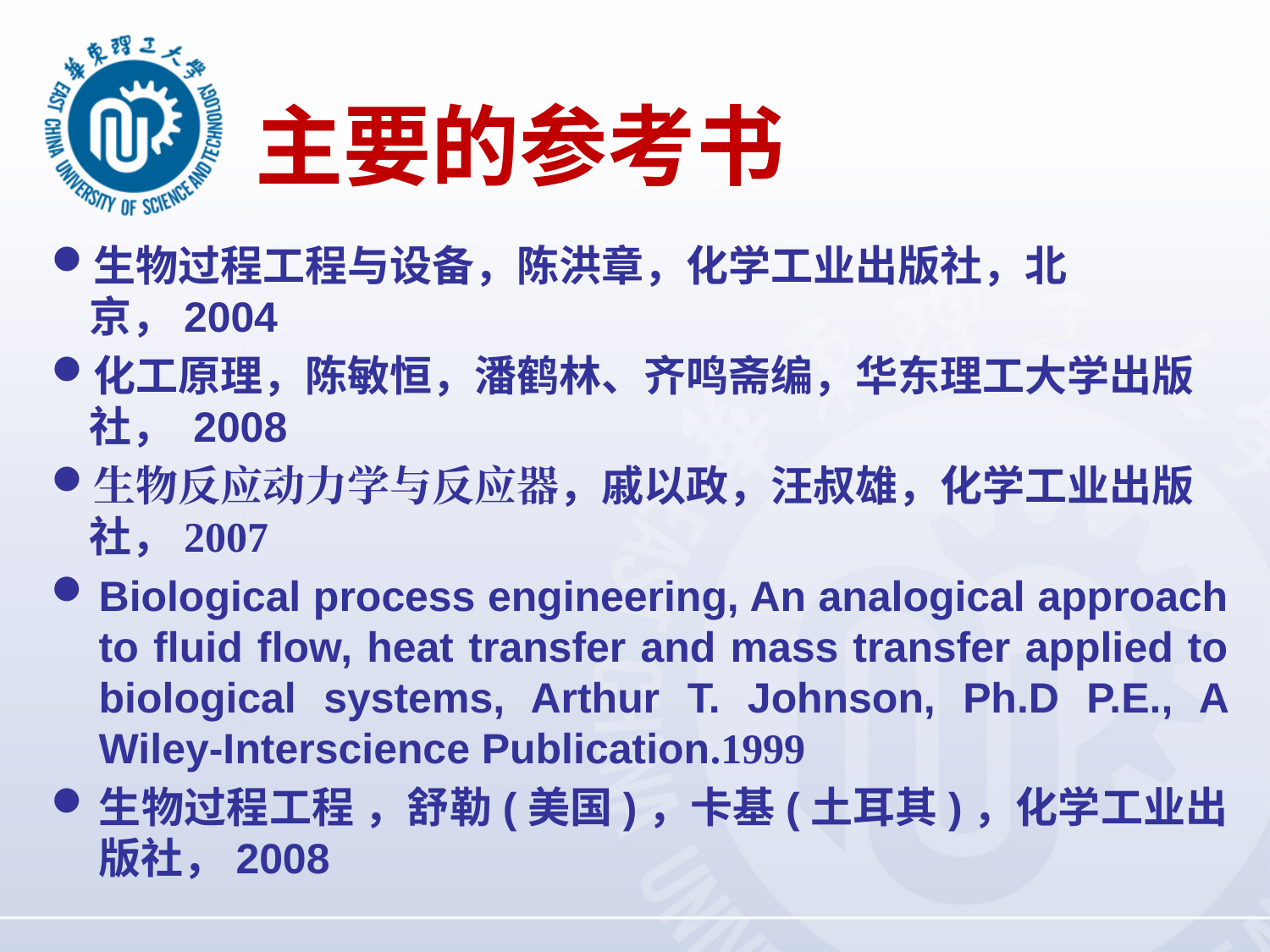

# 主要的参考书
生物过程工程与设备，陈洪章，化学工业出版社，北京，2004
化工原理，陈敏恒，潘鹤林、齐鸣斋编，华东理工大学出版社， 2008
生物反应动力学与反应器，戚以政，汪叔雄，化学工业出版社，2007
Biological process engineering, An analogical approach to fluid flow, heat transfer and mass transfer applied to biological systems, Arthur T. Johnson, Ph.D P.E., A Wiley-Interscience Publication.1999
生物过程工程 ，舒勒(美国)，卡基(土耳其)，化学工业出版社，2008